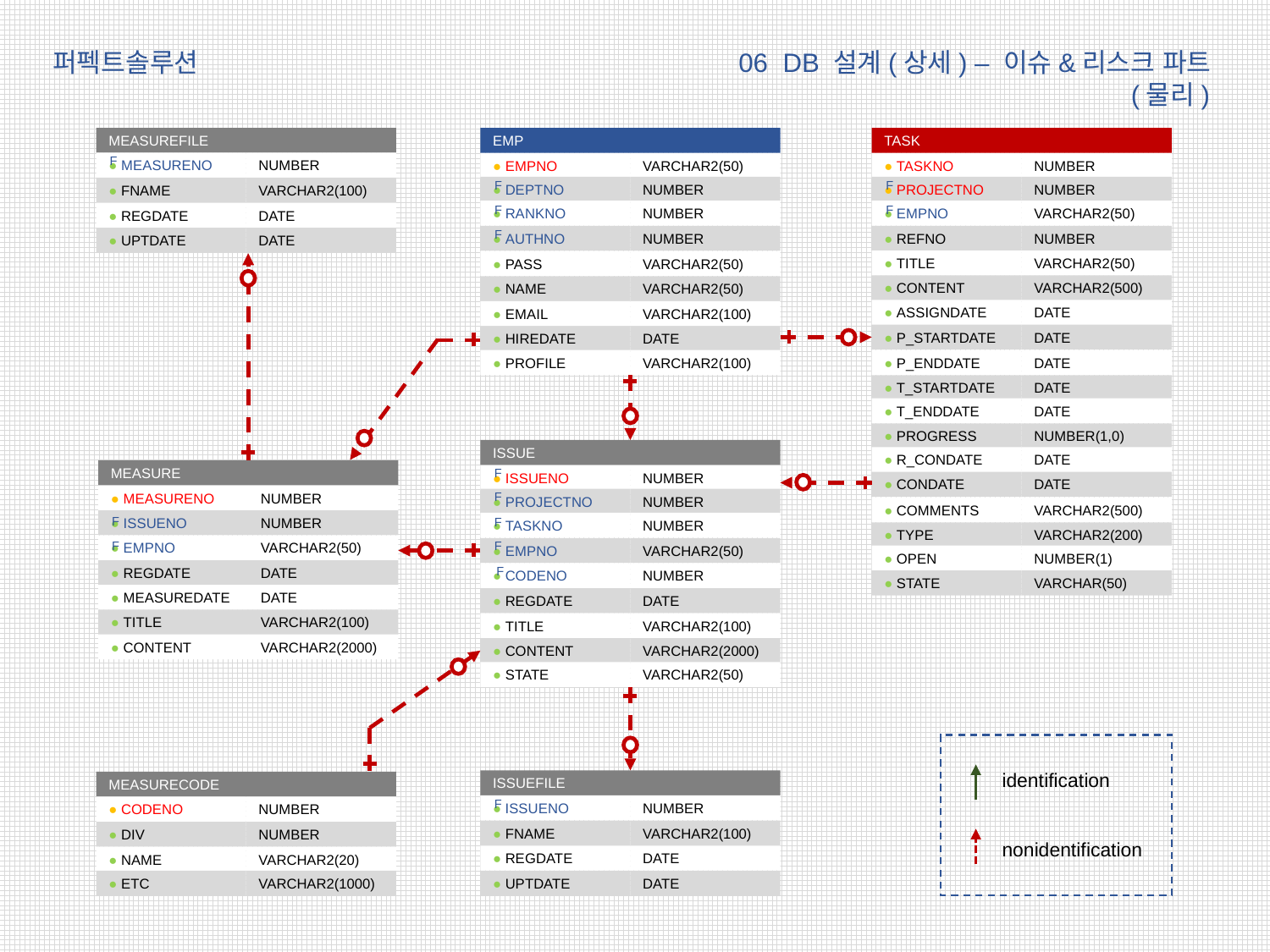

06  DB 설계(상세) – 이슈&리스크 파트(물리)
퍼펙트솔루션
MEASUREFILE
EMP
TASK
F
NUMBER
● MEASURENO
VARCHAR2(50)
NUMBER
● EMPNO
● TASKNO
F
F
● DEPTNO
NUMBER
● PROJECTNO
NUMBER
● FNAME
VARCHAR2(100)
F
F
● RANKNO
NUMBER
● EMPNO
VARCHAR2(50)
● REGDATE
DATE
F
● AUTHNO
NUMBER
● REFNO
NUMBER
● UPTDATE
DATE
● TITLE
VARCHAR2(50)
● PASS
VARCHAR2(50)

● CONTENT
VARCHAR2(500)
● NAME
VARCHAR2(50)
● ASSIGNDATE
DATE
● EMAIL
VARCHAR2(100)
● P_STARTDATE
DATE
● HIREDATE
DATE

● PROFILE
VARCHAR2(100)
● P_ENDDATE
DATE
● T_STARTDATE
DATE
● T_ENDDATE
DATE

● PROGRESS
NUMBER(1,0)

ISSUE
● R_CONDATE
DATE
F
MEASURE
NUMBER
● ISSUENO
● CONDATE
DATE

F
NUMBER
● MEASURENO
● PROJECTNO
NUMBER
● COMMENTS
VARCHAR2(500)
F
F
● ISSUENO
NUMBER
● TASKNO
NUMBER
● TYPE
VARCHAR2(200)
F
F
● EMPNO
VARCHAR2(50)
● EMPNO
VARCHAR2(50)

● OPEN
NUMBER(1)
F
● REGDATE
DATE
● CODENO
NUMBER
● STATE
VARCHAR(50)
● MEASUREDATE
DATE
● REGDATE
DATE
● TITLE
VARCHAR2(100)
● TITLE
VARCHAR2(100)
● CONTENT
VARCHAR2(2000)
● CONTENT
VARCHAR2(2000)

● STATE
VARCHAR2(50)

identification

nonidentification
ISSUEFILE
MEASURECODE
F
NUMBER
● ISSUENO
NUMBER
● CODENO
● FNAME
VARCHAR2(100)
● DIV
NUMBER
● REGDATE
DATE
● NAME
VARCHAR2(20)
● UPTDATE
DATE
● ETC
VARCHAR2(1000)